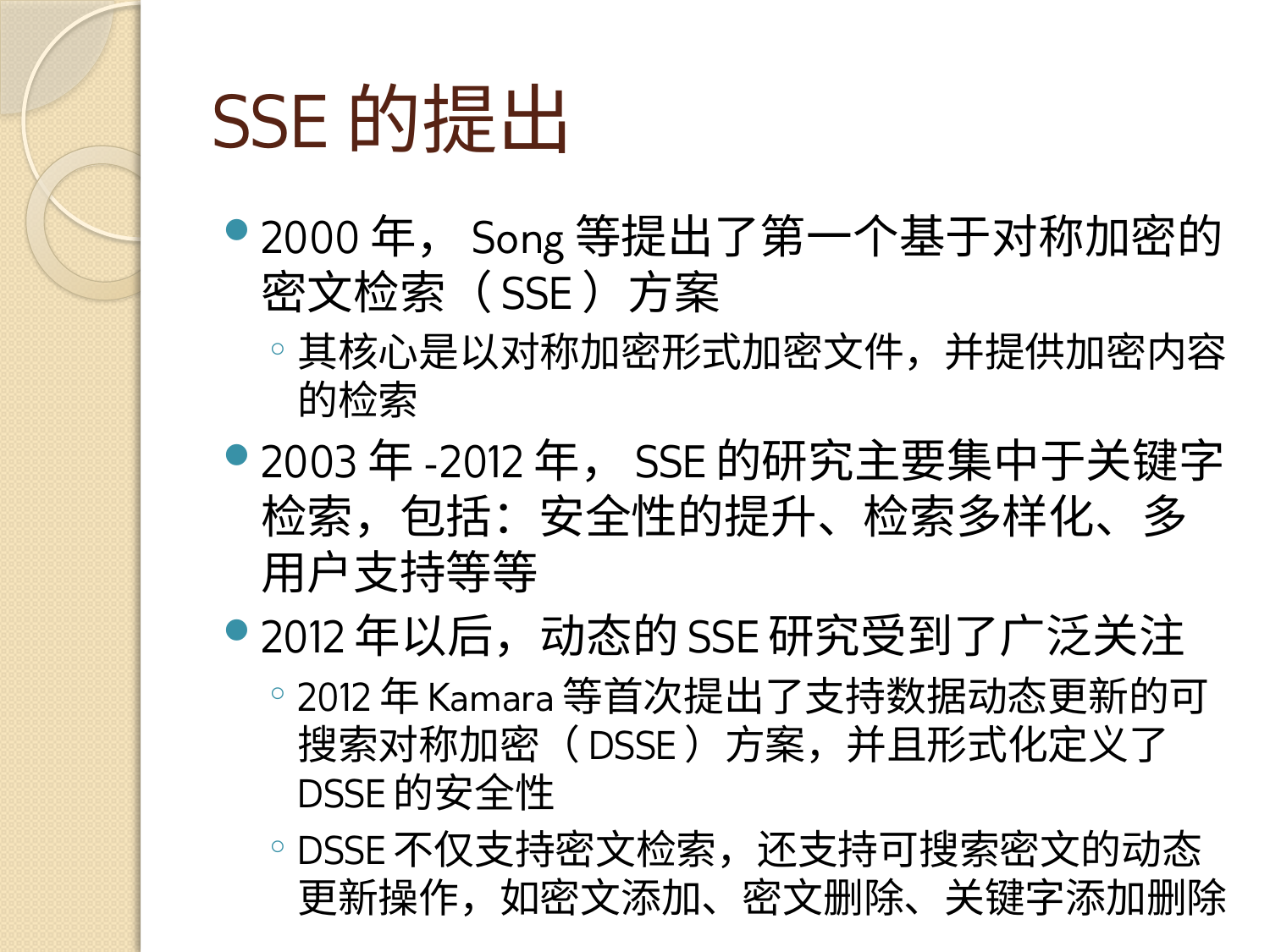

# SSE的提出
2000年，Song等‎提出了第一个基于对称加密的密文检索（SSE）方案
其核心是以对称加密形式加密文件，并提供加密内容的检索
2003年-2012年，SSE的研究主要集中于关键字检索，包括：安全性的提升、检索多样化、多用户支持等等
2012年以后，动态的SSE研究受到了广泛关注
2012年Kamara等首次提出了支持数据动态更新的可搜索对称加密（DSSE）方案，并且形式化定义了DSSE的安全性
DSSE不仅支持密文检索，还支持可搜索密文的动态更新操作，如密文添加、密文删除、关键字添加删除